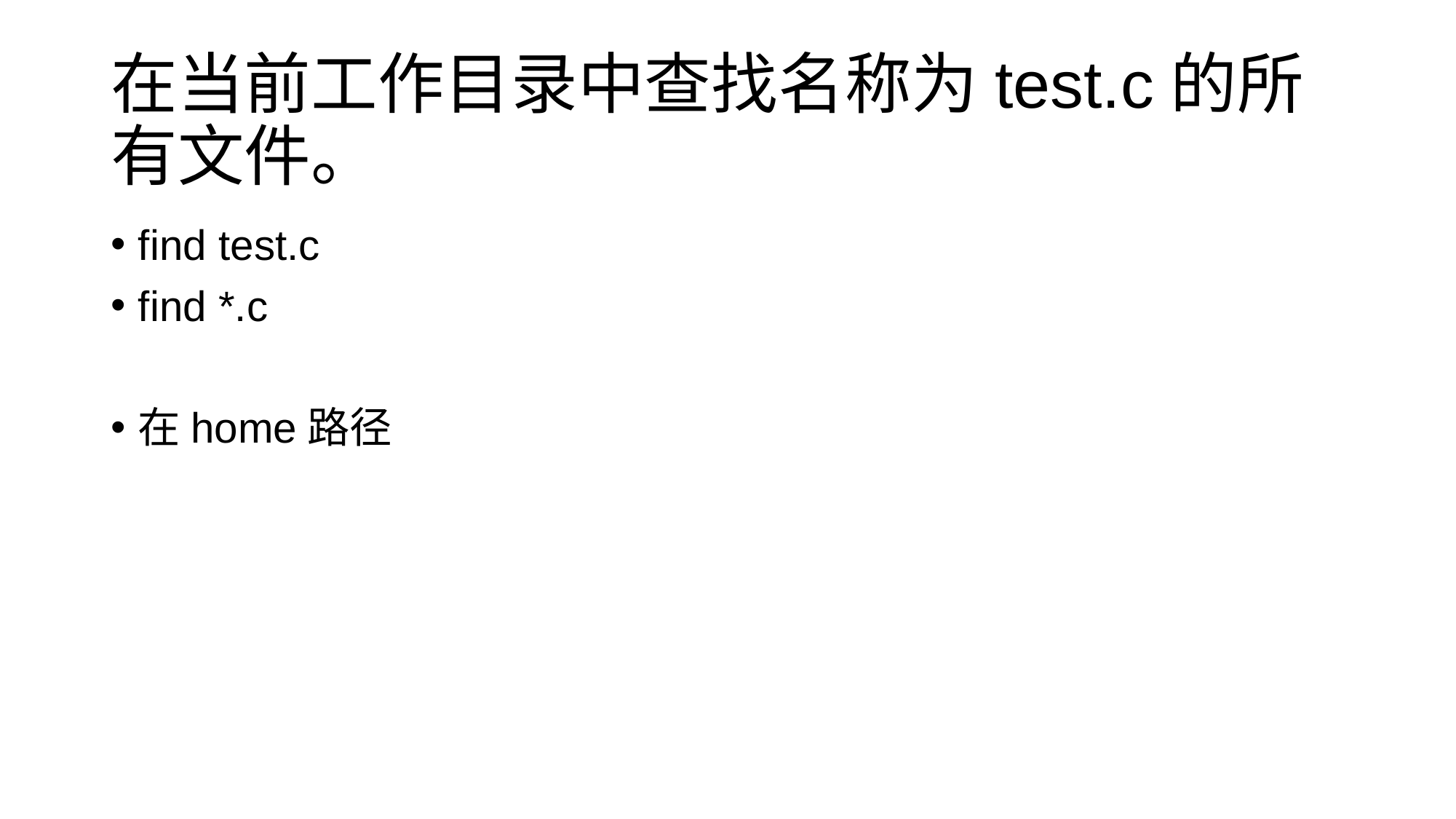

# 在当前工作目录中查找名称为test.c的所有文件。
find test.c
find *.c

在home路径